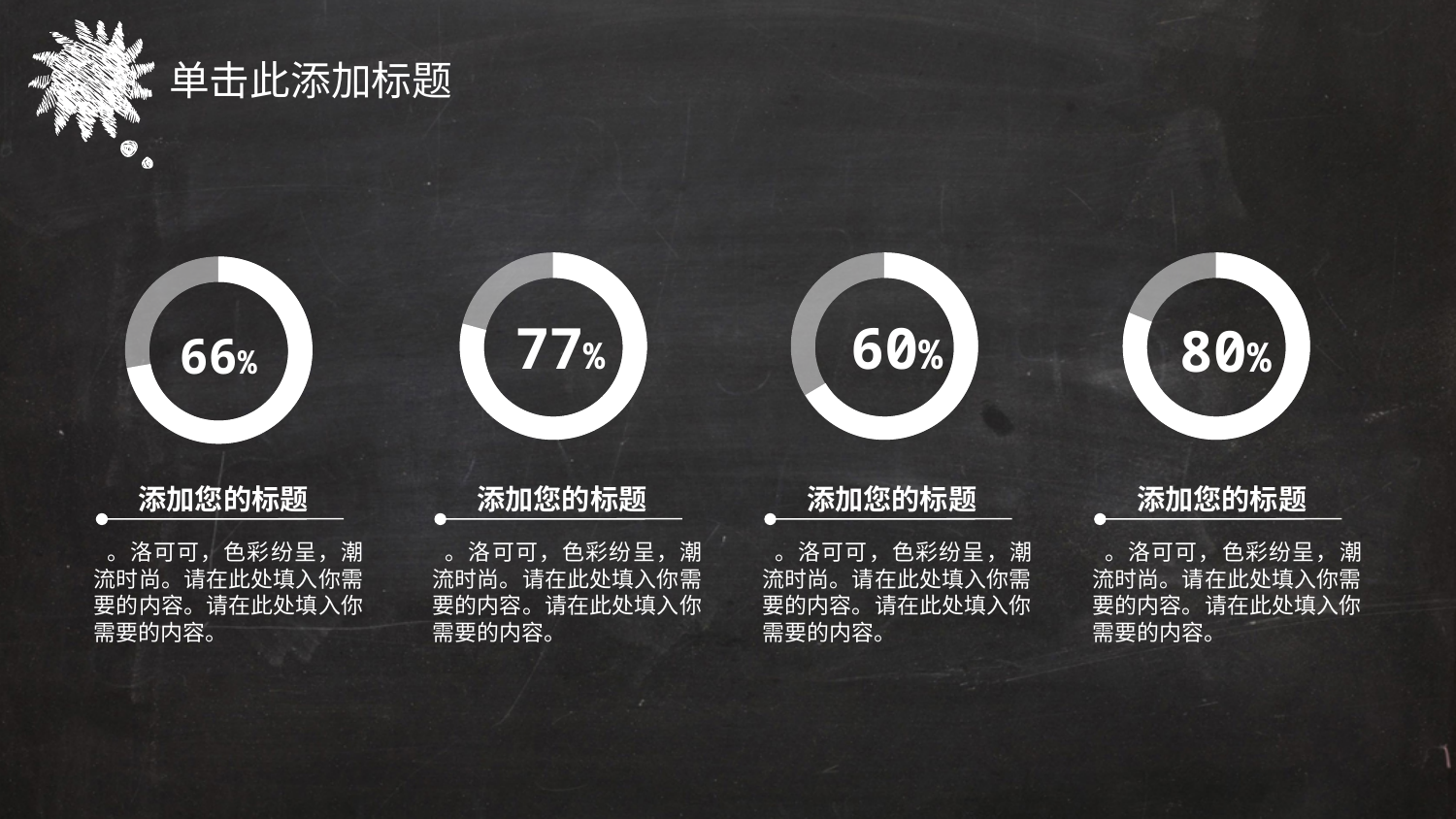

单击此添加标题

77%
60%
80%
66%
添加您的标题
 。洛可可，色彩纷呈，潮流时尚。请在此处填入你需要的内容。请在此处填入你需要的内容。

添加您的标题
 。洛可可，色彩纷呈，潮流时尚。请在此处填入你需要的内容。请在此处填入你需要的内容。

添加您的标题
 。洛可可，色彩纷呈，潮流时尚。请在此处填入你需要的内容。请在此处填入你需要的内容。

添加您的标题
 。洛可可，色彩纷呈，潮流时尚。请在此处填入你需要的内容。请在此处填入你需要的内容。